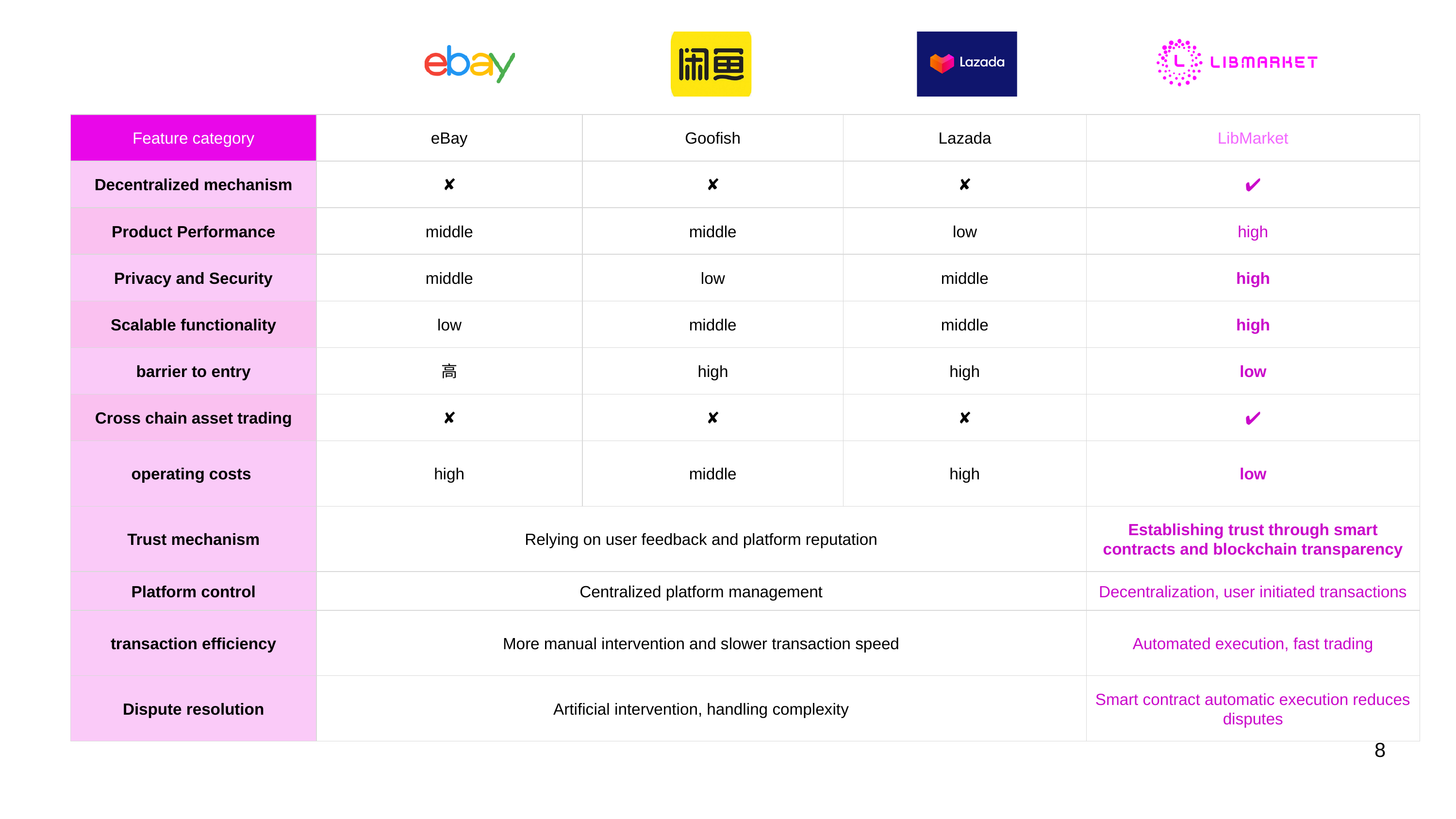

| Feature category | eBay | Goofish | Lazada | LibMarket |
| --- | --- | --- | --- | --- |
| Decentralized mechanism | ✘ | ✘ | ✘ | ✔ |
| Product Performance | middle | middle | low | high |
| Privacy and Security | middle | low | middle | high |
| Scalable functionality | low | middle | middle | high |
| barrier to entry | 高 | high | high | low |
| Cross chain asset trading | ✘ | ✘ | ✘ | ✔ |
| operating costs | high | middle | high | low |
| Trust mechanism | Relying on user feedback and platform reputation | Relying on user feedback and platform reputation | Relying on user feedback and platform reputation | Establishing trust through smart contracts and blockchain transparency |
| Platform control | Centralized platform management | Centralized platform management | Centralized platform management | Decentralization, user initiated transactions |
| transaction efficiency | More manual intervention and slower transaction speed | More manual intervention and slower transaction speed | More manual intervention and slower transaction speed | Automated execution, fast trading |
| Dispute resolution | Artificial intervention, handling complexity | Artificial intervention, handling complexity | Artificial intervention, handling complexity | Smart contract automatic execution reduces disputes |
8